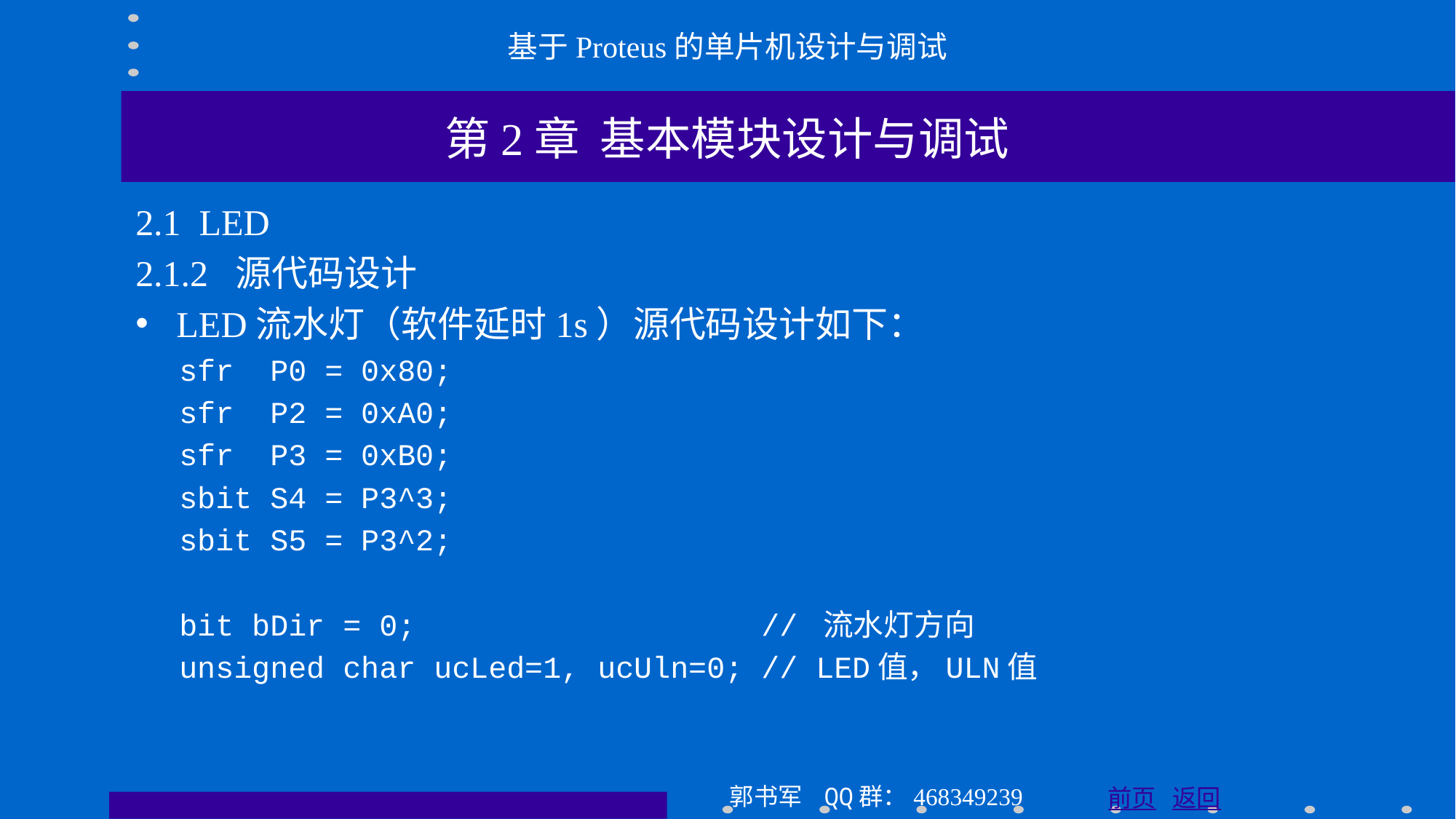

基于Proteus的单片机设计与调试
第2章  基本模块设计与调试
2.1  LED
2.1.2  源代码设计
LED流水灯（软件延时1s）源代码设计如下：
sfr  P0 = 0x80;
sfr  P2 = 0xA0;
sfr  P3 = 0xB0;
sbit S4 = P3^3;
sbit S5 = P3^2;

bit bDir = 0;                   // 流水灯方向
unsigned char ucLed=1, ucUln=0; // LED值，ULN值

郭书军   QQ群：468349239
前页   返回